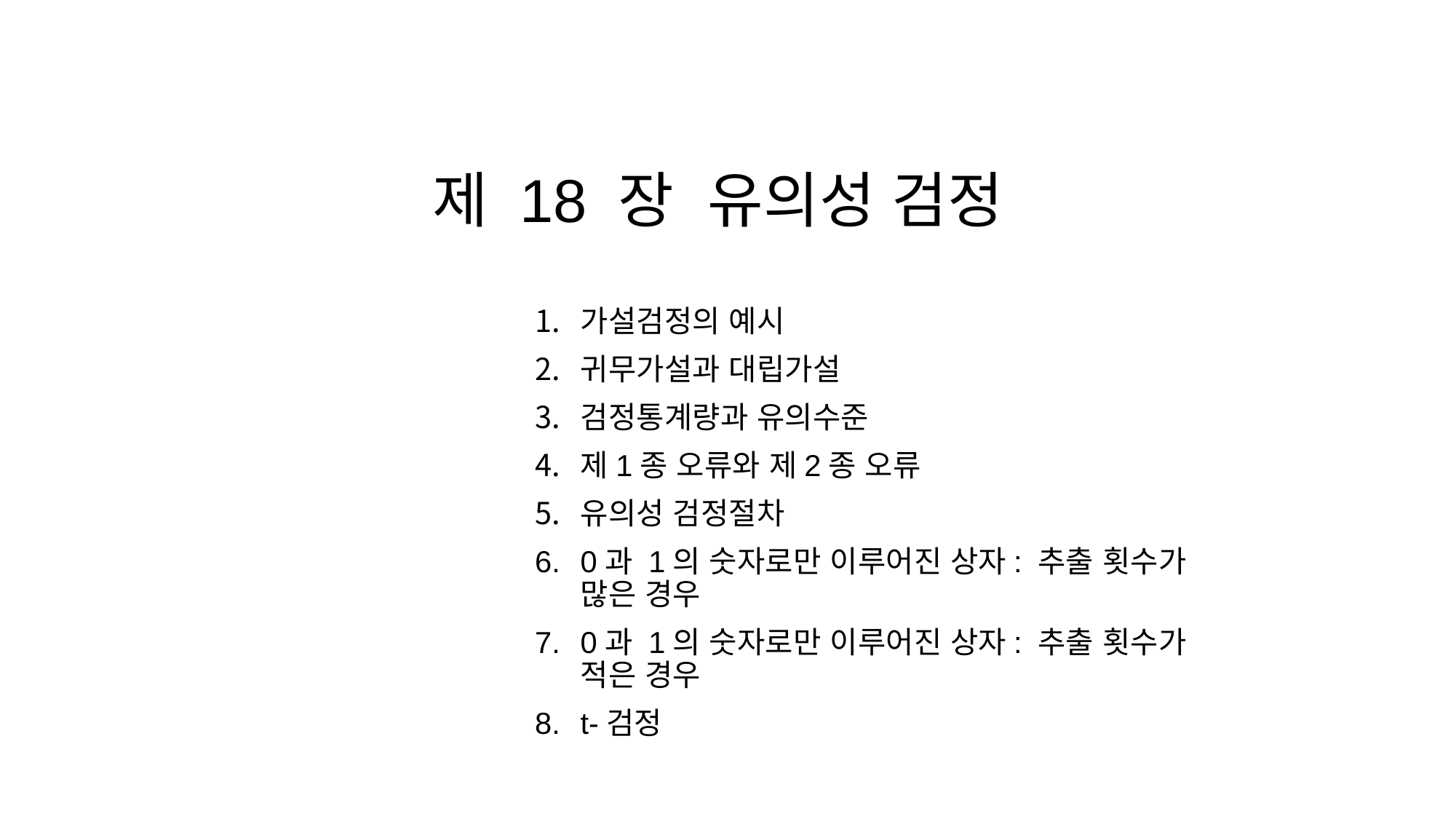

# 제 18 장  유의성 검정
가설검정의 예시
귀무가설과 대립가설
검정통계량과 유의수준
제1종 오류와 제2종 오류
유의성 검정절차
0과 1의 숫자로만 이루어진 상자: 추출 횟수가 많은 경우
0과 1의 숫자로만 이루어진 상자: 추출 횟수가 적은 경우
t-검정